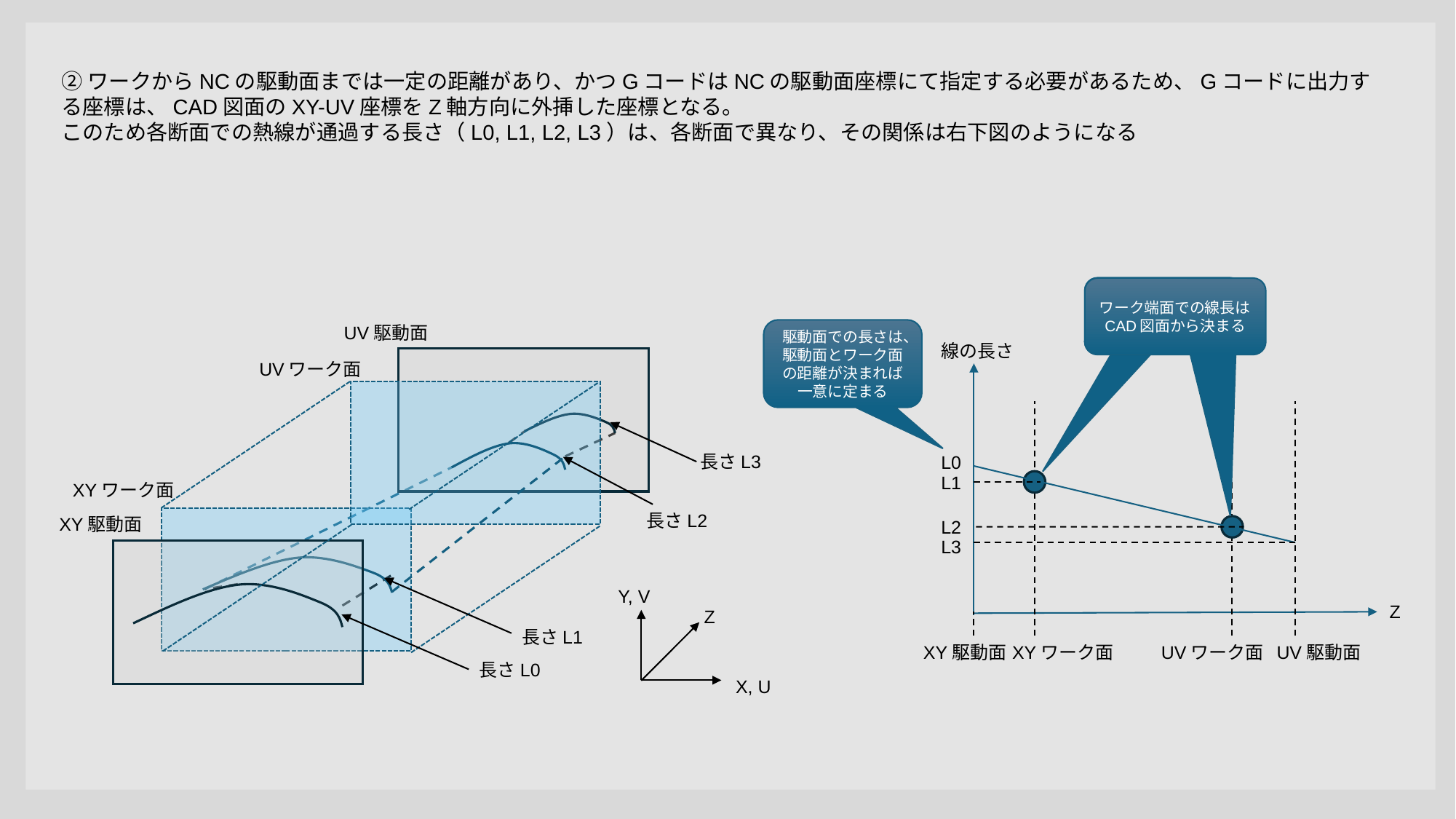

②ワークからNCの駆動面までは一定の距離があり、かつGコードはNCの駆動面座標にて指定する必要があるため、Gコードに出力する座標は、CAD図面のXY-UV座標をZ軸方向に外挿した座標となる。
このため各断面での熱線が通過する長さ（L0, L1, L2, L3）は、各断面で異なり、その関係は右下図のようになる

ワーク端面での線長はCAD図面から決まる
駆動面での長さは、駆動面とワーク面の距離が決まれば一意に定まる
線の長さ
L0
L1

L2

L3
Z
XY駆動面
UV駆動面
XYワーク面
UVワーク面
UV駆動面

UVワーク面

長さL3
XYワーク面
長さL2
XY駆動面

Y, V

Z
長さL1
長さL0
X, U